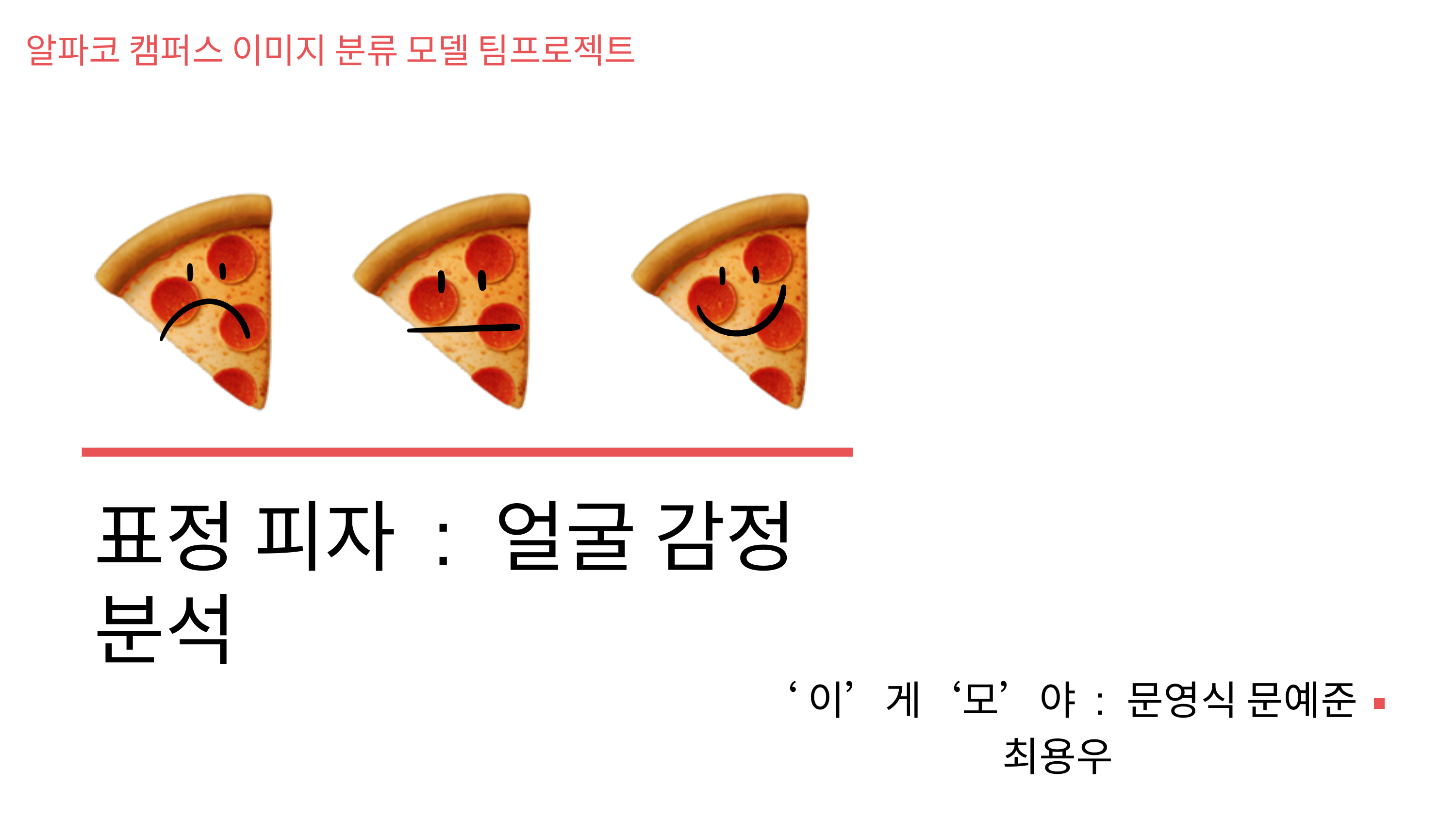

알파코 캠퍼스 이미지 분류 모델 팀프로젝트

표정 피자 : 얼굴 감정 분석
‘이’게‘모’야 : 문영식 문예준 최용우